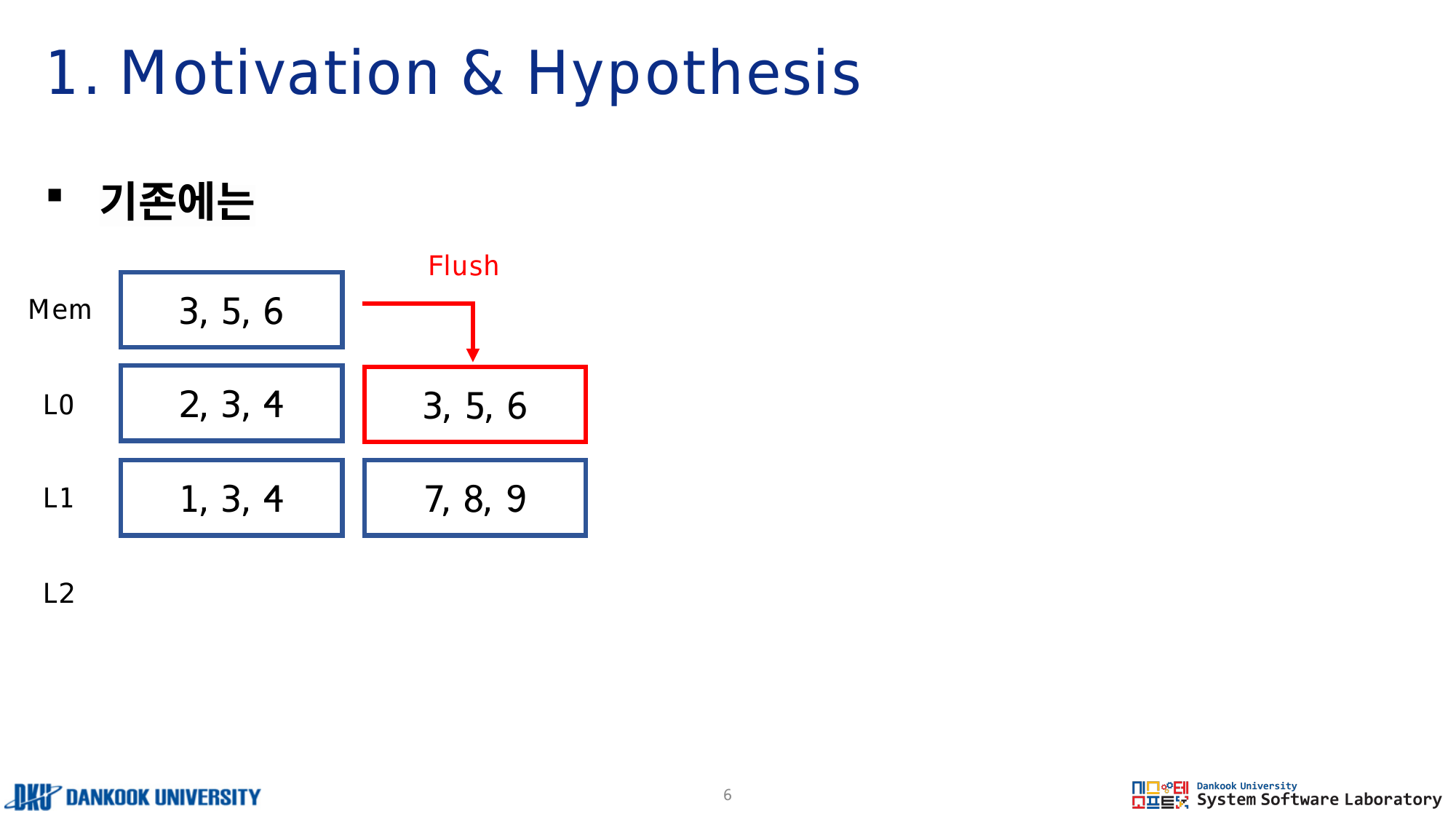

# 1. Motivation & Hypothesis
기존에는
Flush
3, 5, 6
Mem
2, 3, 4
3, 5, 6
L0
1, 3, 4
7, 8, 9
L1
L2
6